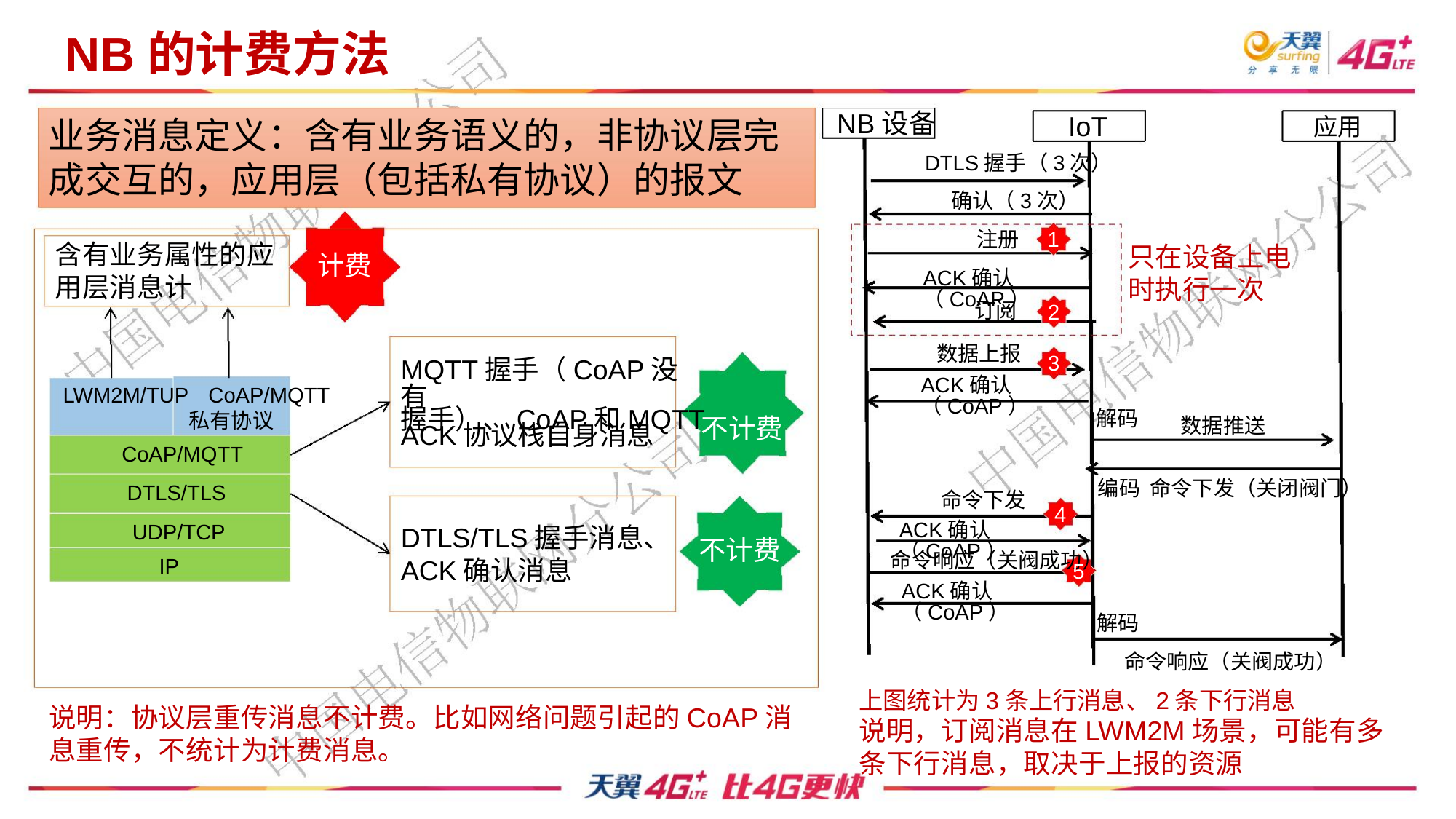

NB的计费方法
NB设备
IoT
应用
业务消息定义：含有业务语义的，非协议层完
成交互的，应用层（包括私有协议）的报文
DTLS握手（3次）
确认（3次）
1
注册
含有业务属性的应
计费
用层消息计
只在设备上电
时执行一次
ACK确认（CoAP）
2
3
订阅
数据上报
MQTT握手（CoAP没有
ACK确认（CoAP）
LWM2M/TUP CoAP/MQTT
握手）、CoAP和MQTT
不计费
解码
私有协议
数据推送
ACK协议栈自身消息
CoAP/MQTT
编码 命令下发（关闭阀门）
DTLS/TLS
命令下发
4
ACK确认（CoAP）
UDP/TCP
DTLS/TLS握手消息、
ACK确认消息
不计费
命令响应（关阀成功）
IP
5
ACK确认（CoAP）
解码
命令响应（关阀成功）
上图统计为3条上行消息、2条下行消息
说明，订阅消息在LWM2M场景，可能有多
条下行消息，取决于上报的资源
说明：协议层重传消息不计费。比如网络问题引起的CoAP消
息重传，不统计为计费消息。